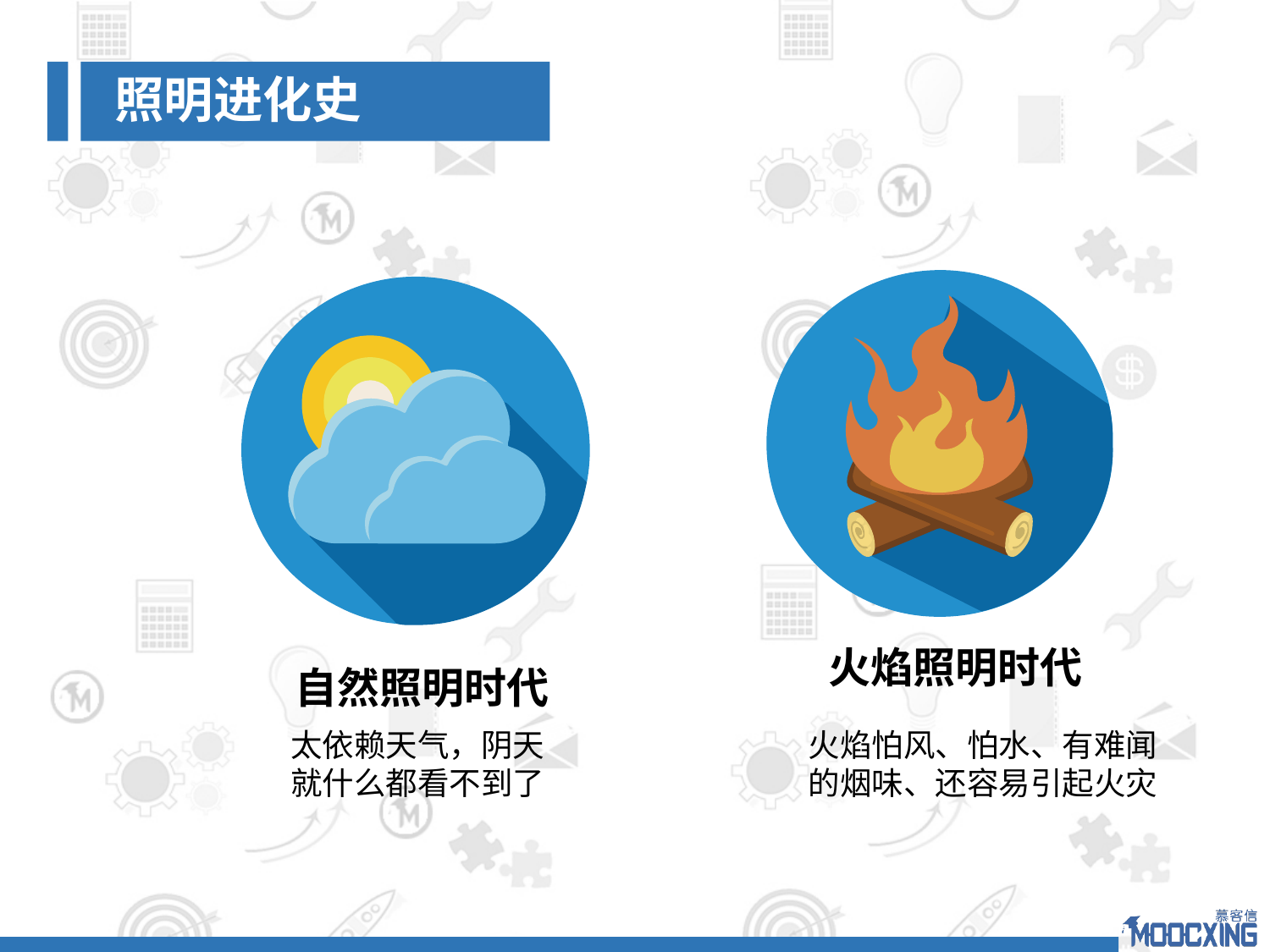

# 照明进化史

火焰照明时代
自然照明时代
太依赖天气，阴天就什么都看不到了
火焰怕风、怕水、有难闻的烟味、还容易引起火灾